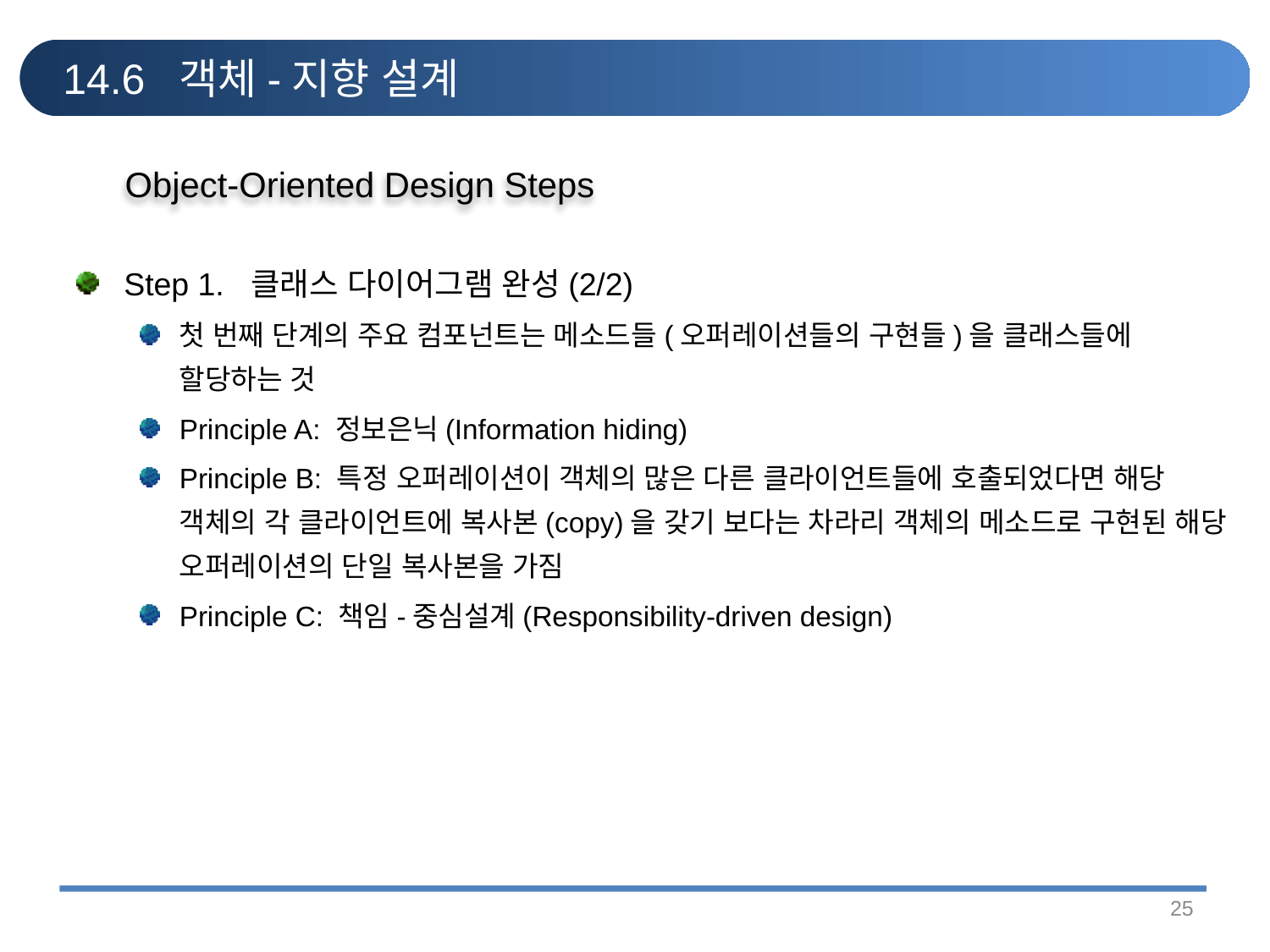

# 14.6  객체-지향 설계
Object-Oriented Design Steps
Step 1.	클래스 다이어그램 완성(2/2)
첫 번째 단계의 주요 컴포넌트는 메소드들(오퍼레이션들의 구현들)을 클래스들에 할당하는 것
Principle A: 정보은닉(Information hiding)
Principle B: 특정 오퍼레이션이 객체의 많은 다른 클라이언트들에 호출되었다면 해당 객체의 각 클라이언트에 복사본(copy)을 갖기 보다는 차라리 객체의 메소드로 구현된 해당 오퍼레이션의 단일 복사본을 가짐
Principle C: 책임-중심설계(Responsibility-driven design)

25